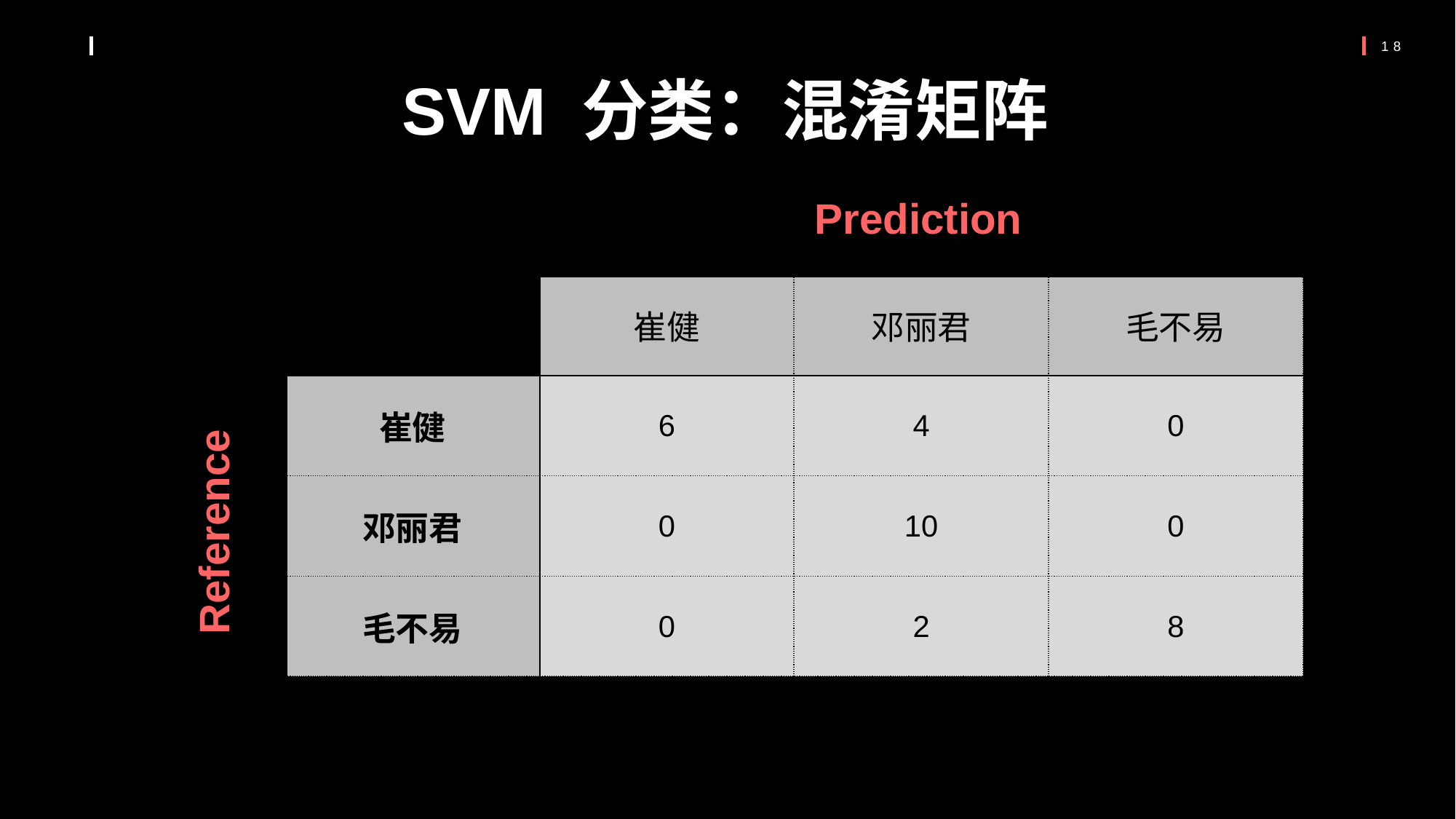

SVM 分类：混淆矩阵
Prediction
|  | 崔健 | 邓丽君 | 毛不易 |
| --- | --- | --- | --- |
| 崔健 | 6 | 4 | 0 |
| 邓丽君 | 0 | 10 | 0 |
| 毛不易 | 0 | 2 | 8 |
Reference